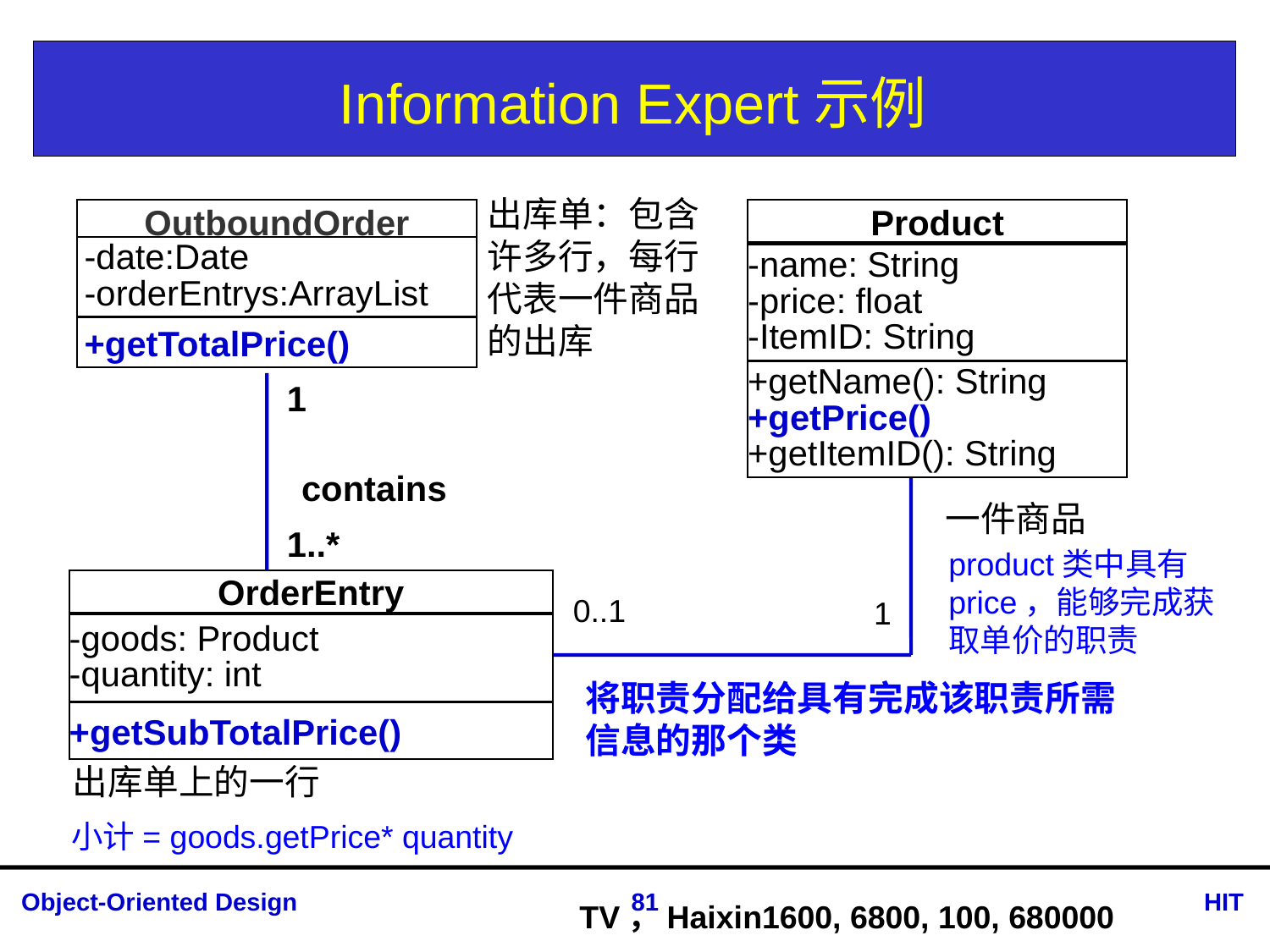

# Information Expert示例
出库单：包含许多行，每行代表一件商品的出库
Product
OutboundOrder
-date:Date
-orderEntrys:ArrayList
-name: String
-price: float
-ItemID: String
+getTotalPrice()
+getName(): String
+getPrice()
+getItemID(): String

1
contains

一件商品
1..*
product类中具有price，能够完成获取单价的职责
OrderEntry
0..1
1
-goods: Product
-quantity: int

将职责分配给具有完成该职责所需信息的那个类
+getSubTotalPrice()
出库单上的一行
小计= goods.getPrice* quantity
TV，Haixin1600, 6800, 100, 680000